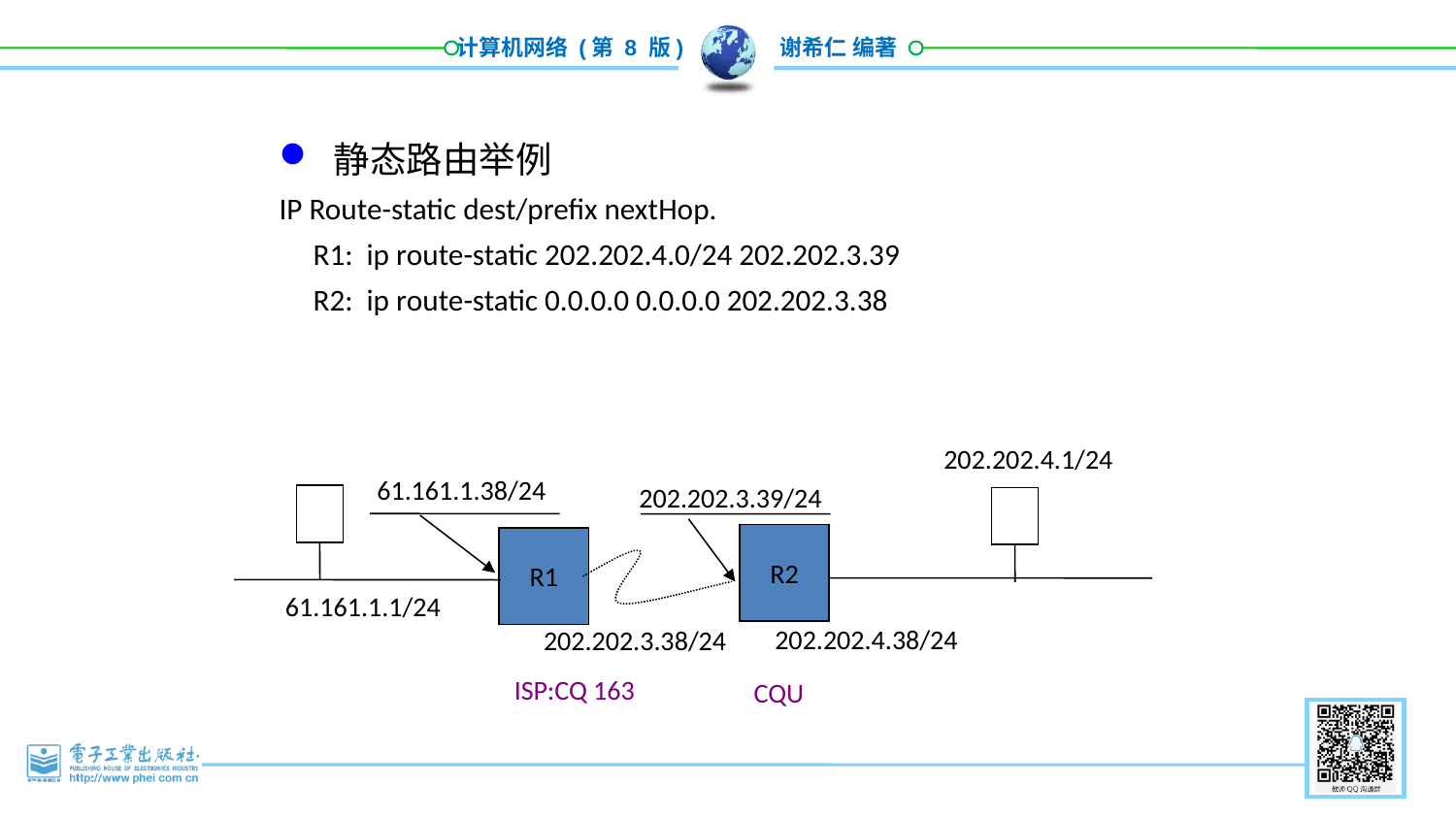

静态路由举例
IP Route-static dest/prefix nextHop.
     R1:  ip route-static 202.202.4.0/24 202.202.3.39
     R2:  ip route-static 0.0.0.0 0.0.0.0 202.202.3.38
202.202.4.1/24
61.161.1.38/24
202.202.3.39/24

R2
R1

61.161.1.1/24
202.202.4.38/24
202.202.3.38/24
ISP:CQ 163
CQU